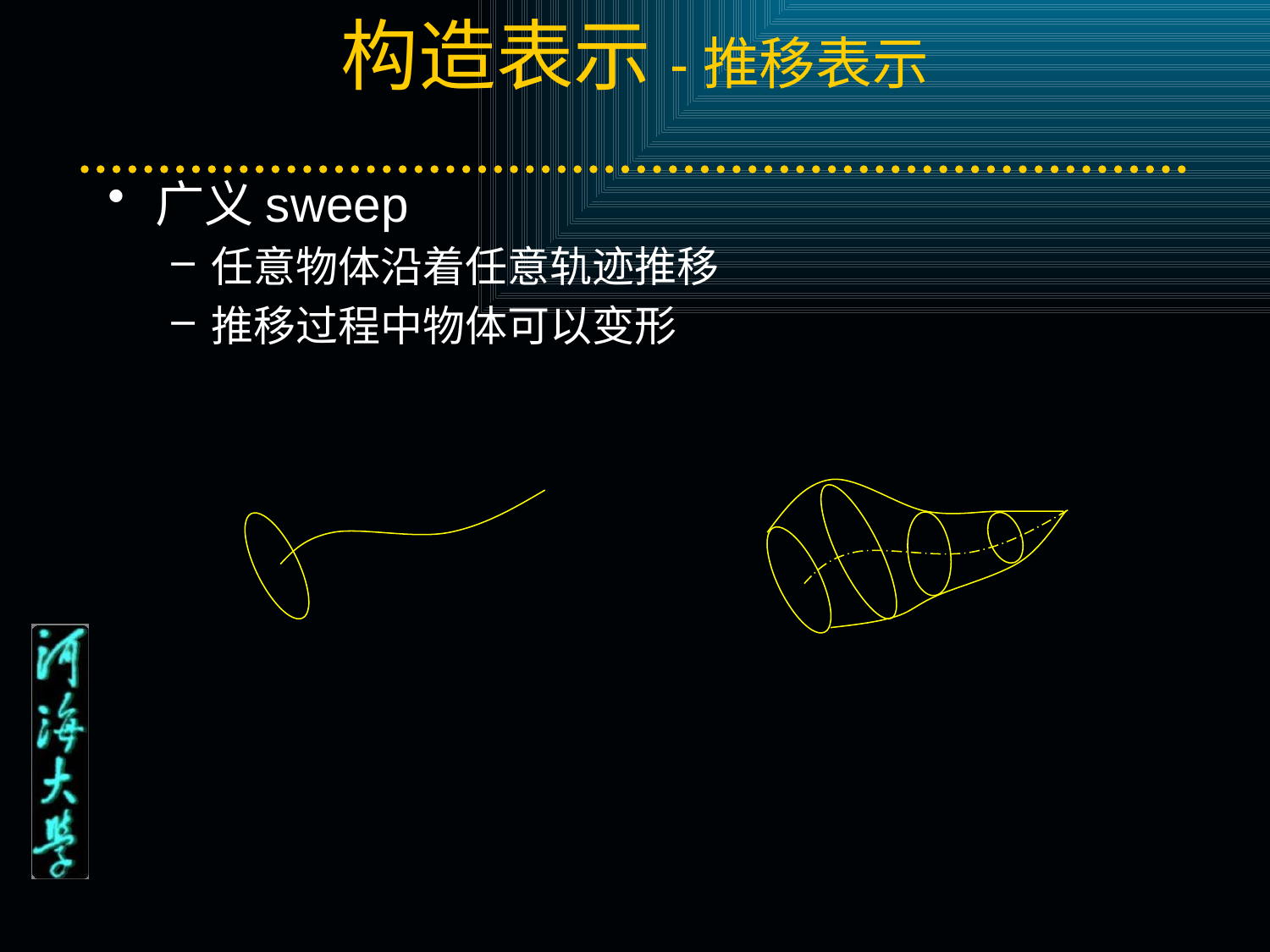

# 构造表示-推移表示
广义sweep
任意物体沿着任意轨迹推移
推移过程中物体可以变形

49